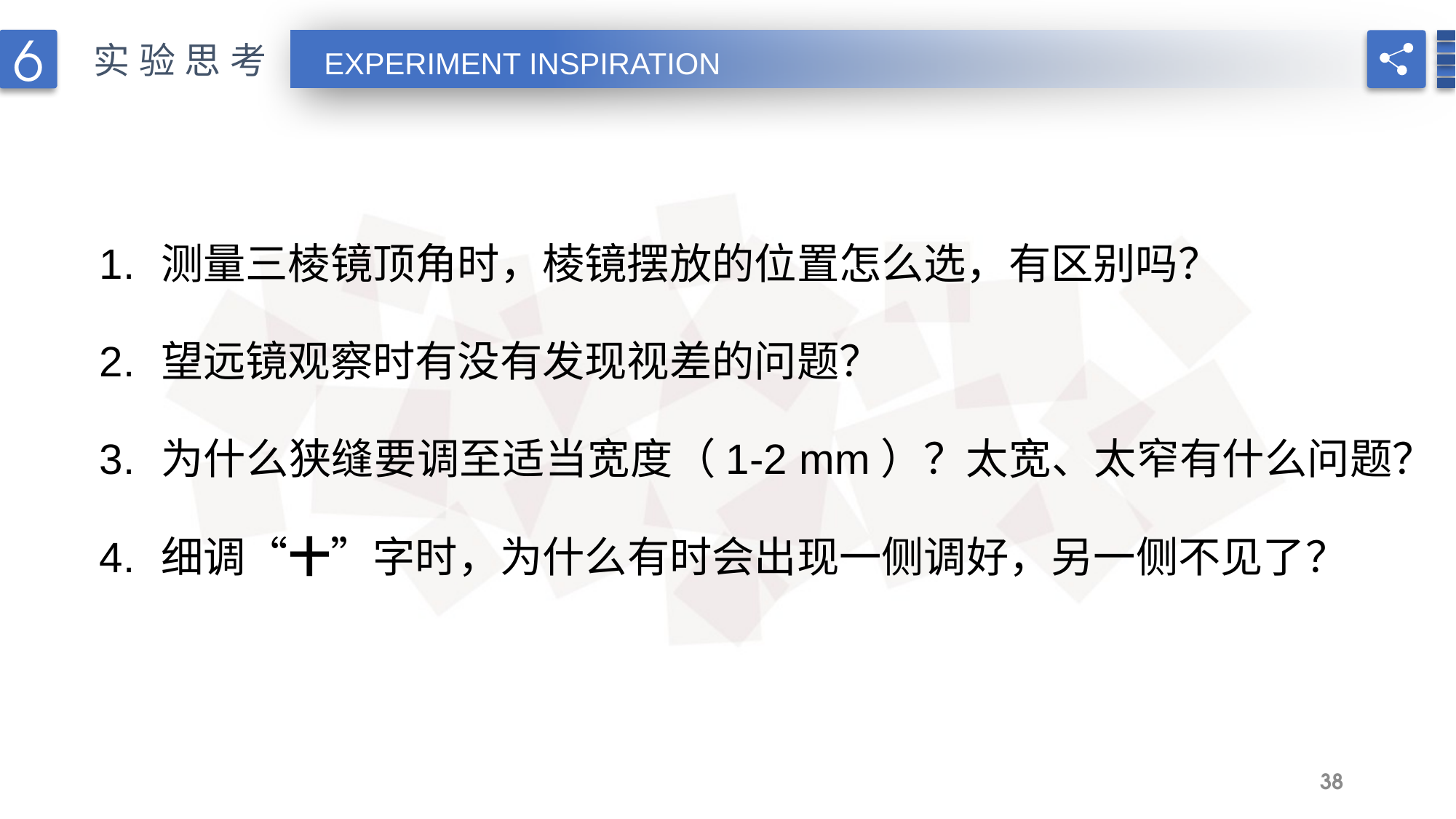

6

实验思考
EXPERIMENT INSPIRATION
测量三棱镜顶角时，棱镜摆放的位置怎么选，有区别吗？
望远镜观察时有没有发现视差的问题？
为什么狭缝要调至适当宽度（1-2 mm）？太宽、太窄有什么问题？
细调“十”字时，为什么有时会出现一侧调好，另一侧不见了？
38